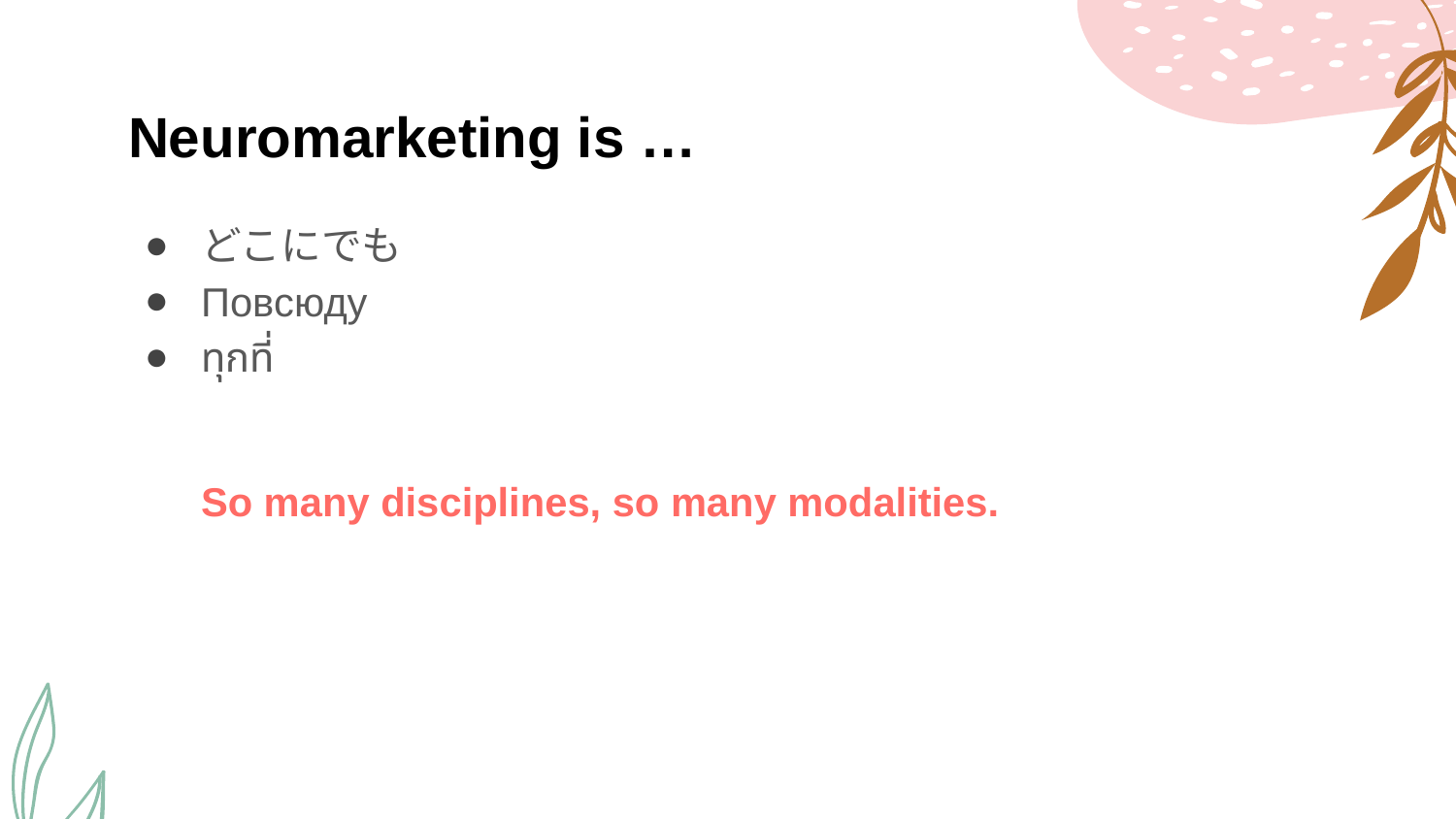

# Neuromarketing is …
どこにでも
Повсюду
ทุกที่
So many disciplines, so many modalities.